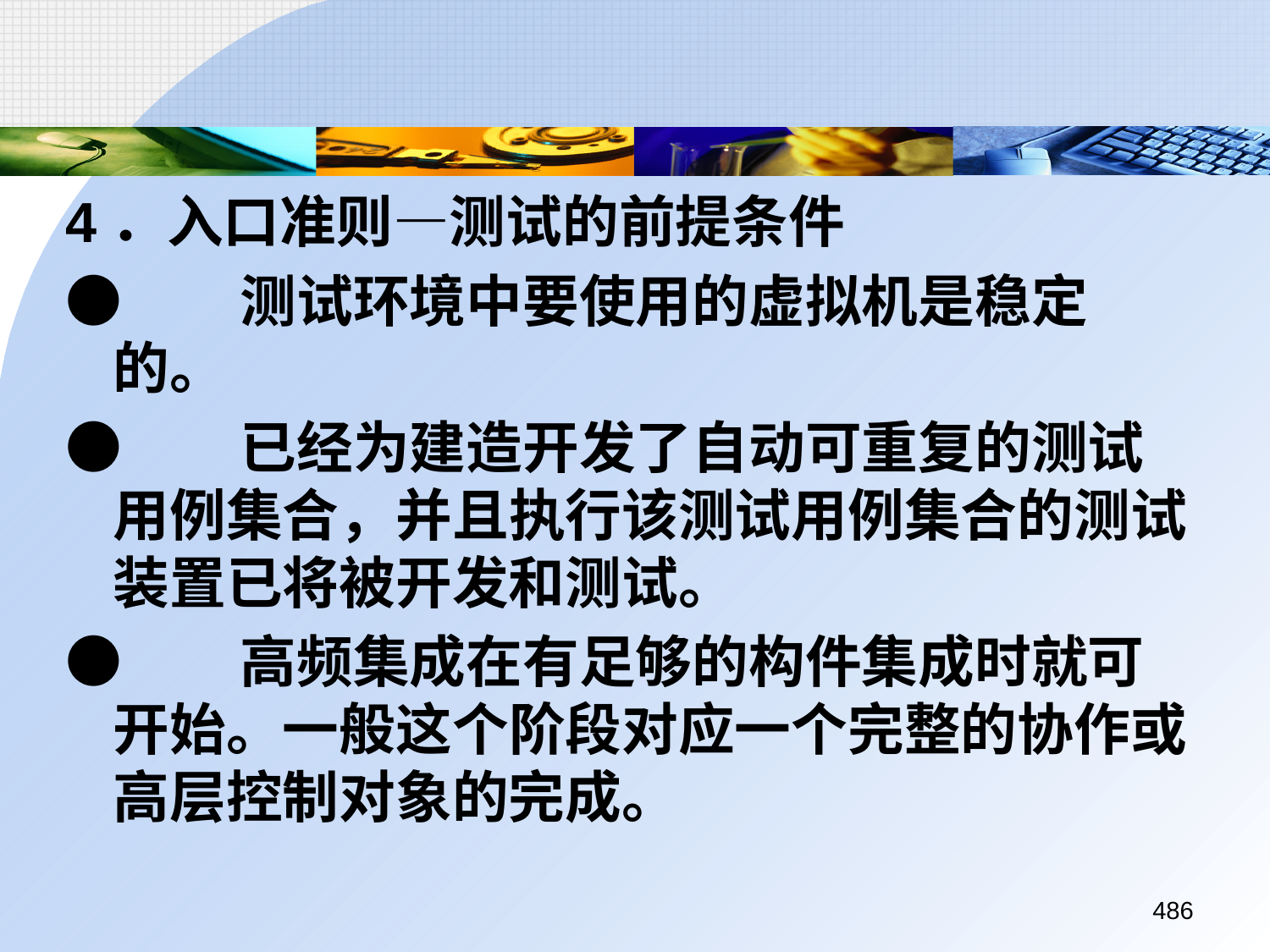

4．入口准则—测试的前提条件
●	测试环境中要使用的虚拟机是稳定的。
●	已经为建造开发了自动可重复的测试用例集合，并且执行该测试用例集合的测试装置已将被开发和测试。
●	高频集成在有足够的构件集成时就可开始。一般这个阶段对应一个完整的协作或高层控制对象的完成。
486